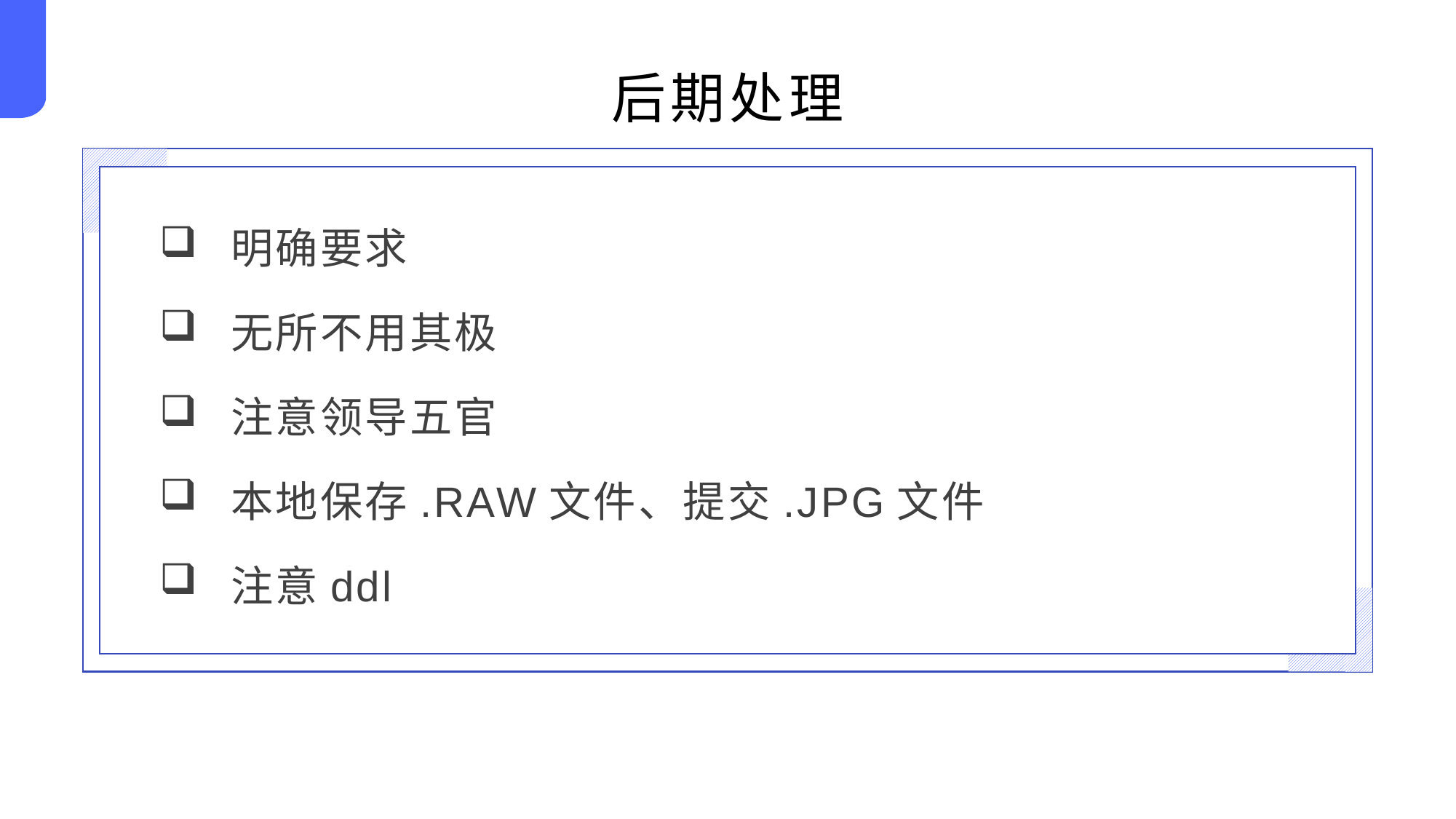

后期处理

明确要求
无所不用其极
注意领导五官
本地保存.RAW文件、提交.JPG文件
注意ddl